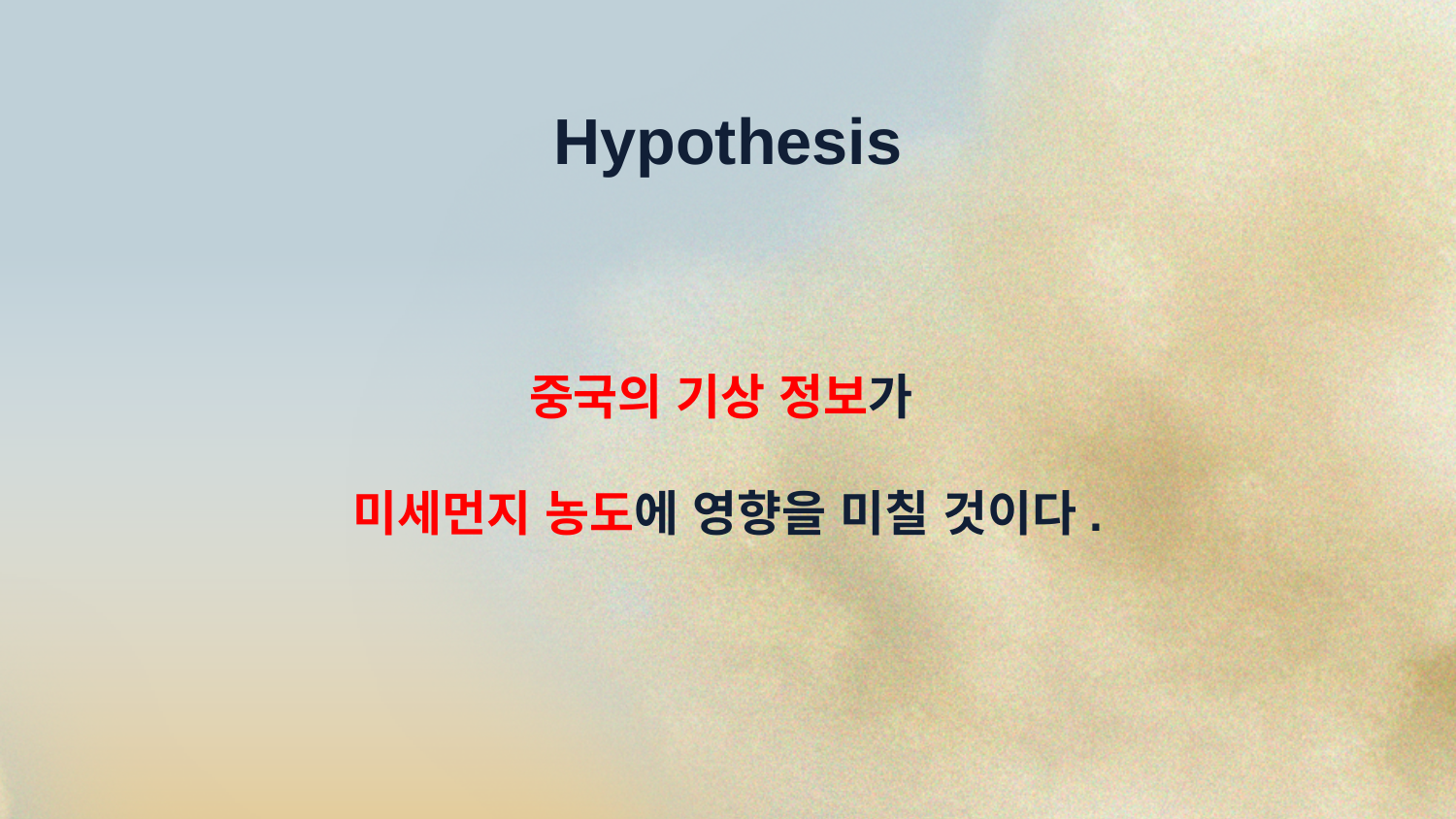

# Hypothesis
중국의 기상 정보가
미세먼지 농도에 영향을 미칠 것이다.